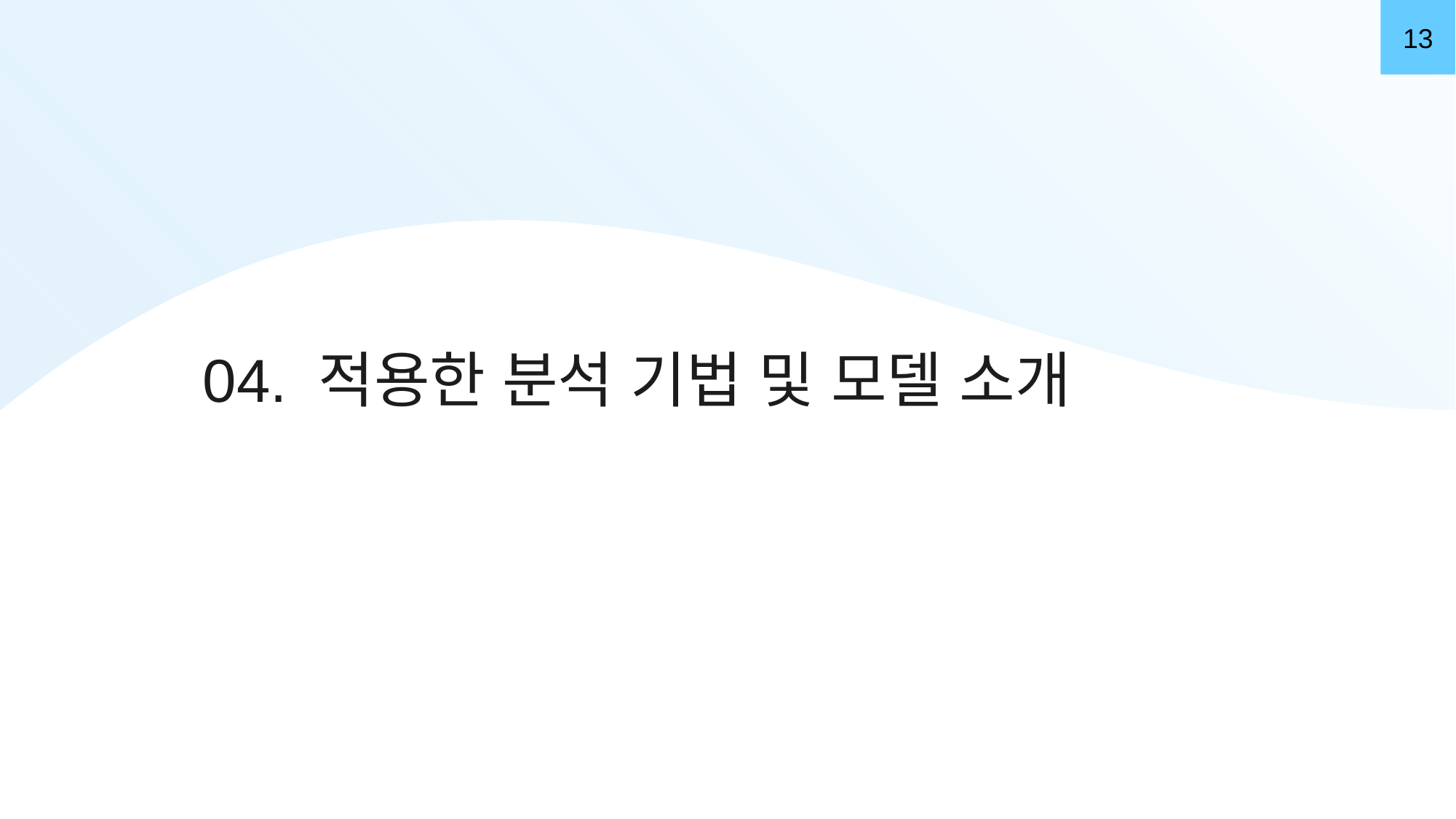

13
04. 적용한 분석 기법 및 모델 소개